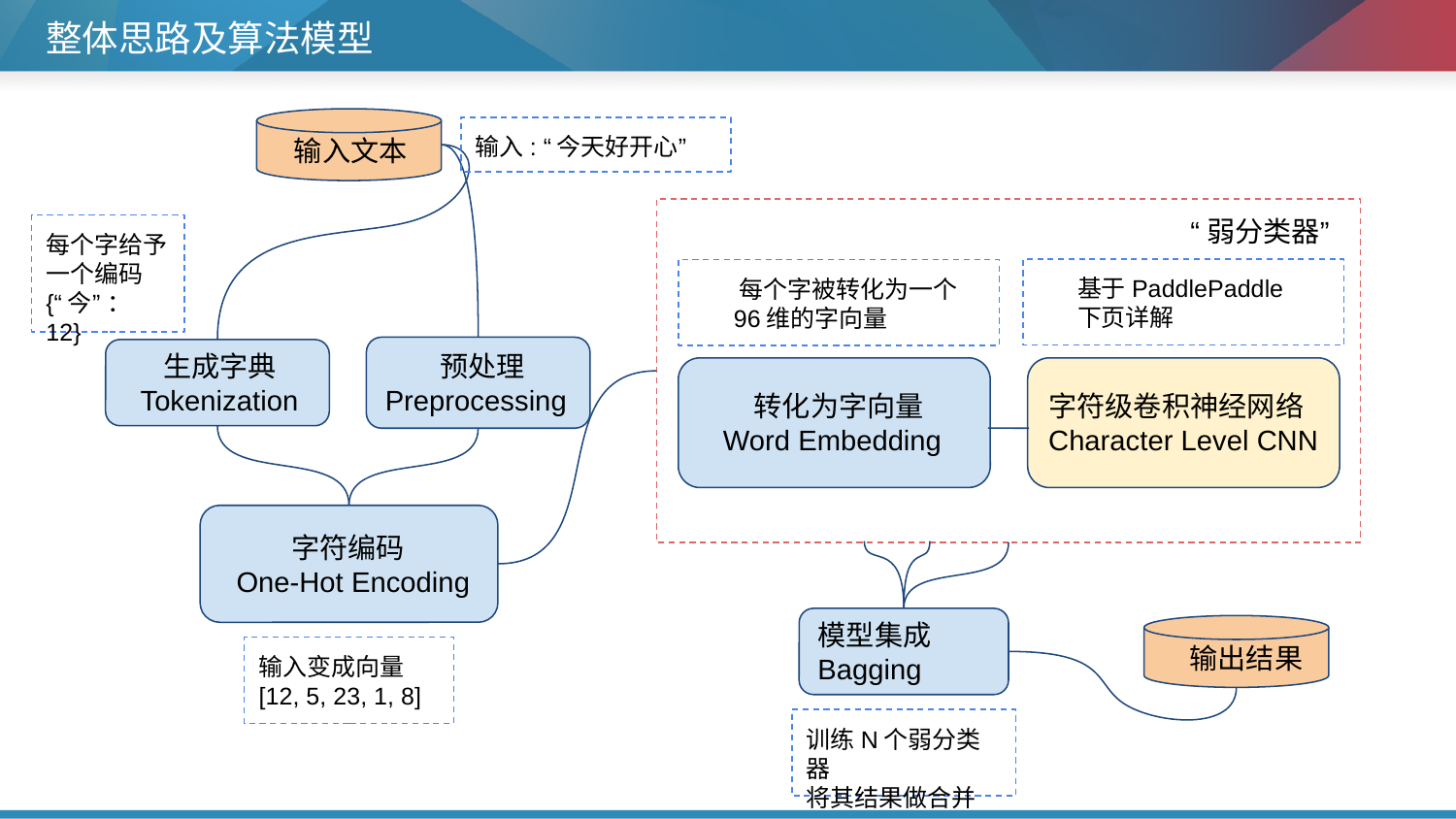

整体思路及算法模型
  输入文本
输入: “今天好开心”

“弱分类器”
每个字给予一个编码
{“今” ：12}
     基于PaddlePaddle
     下页详解
      每个字被转化为一个
      96维的字向量
      预处理
Preprocessing
    生成字典
  Tokenization
      转化为字向量
   Word Embedding
字符级卷积神经网络
Character Level CNN
        字符编码
  One-Hot Encoding
模型集成
Bagging
   输出结果
输入变成向量
[12, 5, 23, 1, 8]
训练N个弱分类器
将其结果做合并